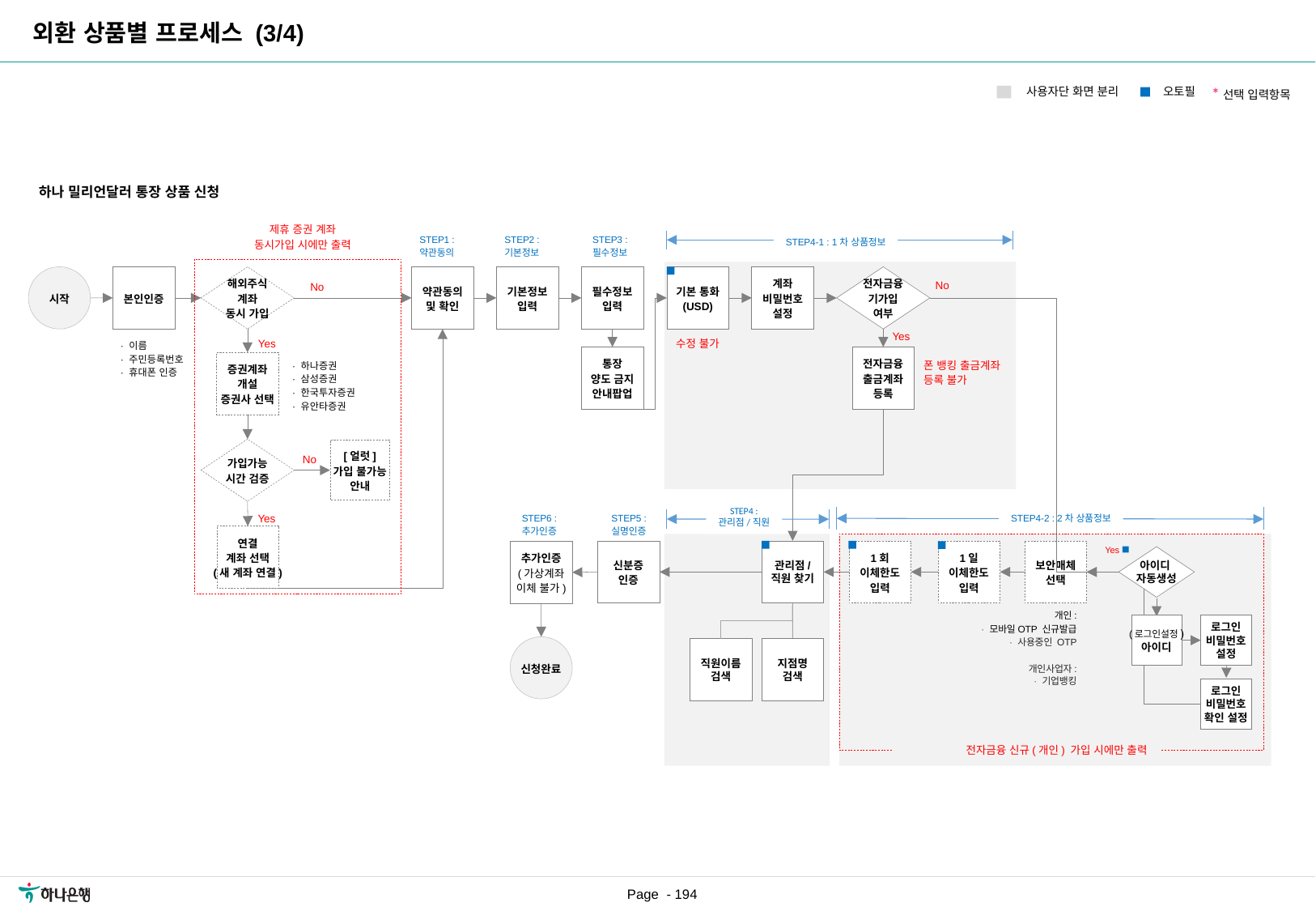

| 요구사항ID |
| --- |
| REQ\_URR\_019 |
| REQ\_URR\_024 |
|  |
|  |
|  |
|  |
|  |
외환 상품별 프로세스 (3/4)
*선택 입력항목
오토필
사용자단 화면 분리

하나 밀리언달러 통장 상품 신청
제휴 증권 계좌
동시가입 시에만 출력
STEP2 :
기본정보
STEP3 :
필수정보
STEP1 :
약관동의
STEP4-1 : 1차 상품정보

시작
본인인증
해외주식
계좌
동시 가입
약관동의
및 확인
기본정보
입력
필수정보
입력
기본 통화
(USD)

계좌
비밀번호
설정
전자금융
기가입
여부
No
No
Yes
수정 불가
Yes
· 이름
· 주민등록번호
· 휴대폰 인증
통장
양도 금지
안내팝업
전자금융
출금계좌
등록
폰 뱅킹 출금계좌
등록 불가
· 하나증권
· 삼성증권
· 한국투자증권
· 유안타증권
증권계좌
개설
증권사 선택
가입가능
시간 검증
[얼럿]
가입 불가능
안내
No
STEP4 : 관리점/직원
Yes
STEP4-2 : 2차 상품정보
STEP6 :
추가인증
STEP5 :
실명인증
연결
계좌 선택
(새 계좌 연결)

Yes

신분증
인증
관리점/
직원 찾기

1회
이체한도
입력
1일
이체한도
입력
보안매체
선택

추가인증
(가상계좌
이체 불가)
아이디
자동생성
개인:
· 모바일OTP 신규발급
· 사용중인 OTP

개인사업자:
· 기업뱅킹
(로그인설정)
아이디
로그인
비밀번호
설정
로그인
비밀번호
확인 설정
신청완료
지점명
검색
직원이름
검색
전자금융 신규(개인) 가입 시에만 출력